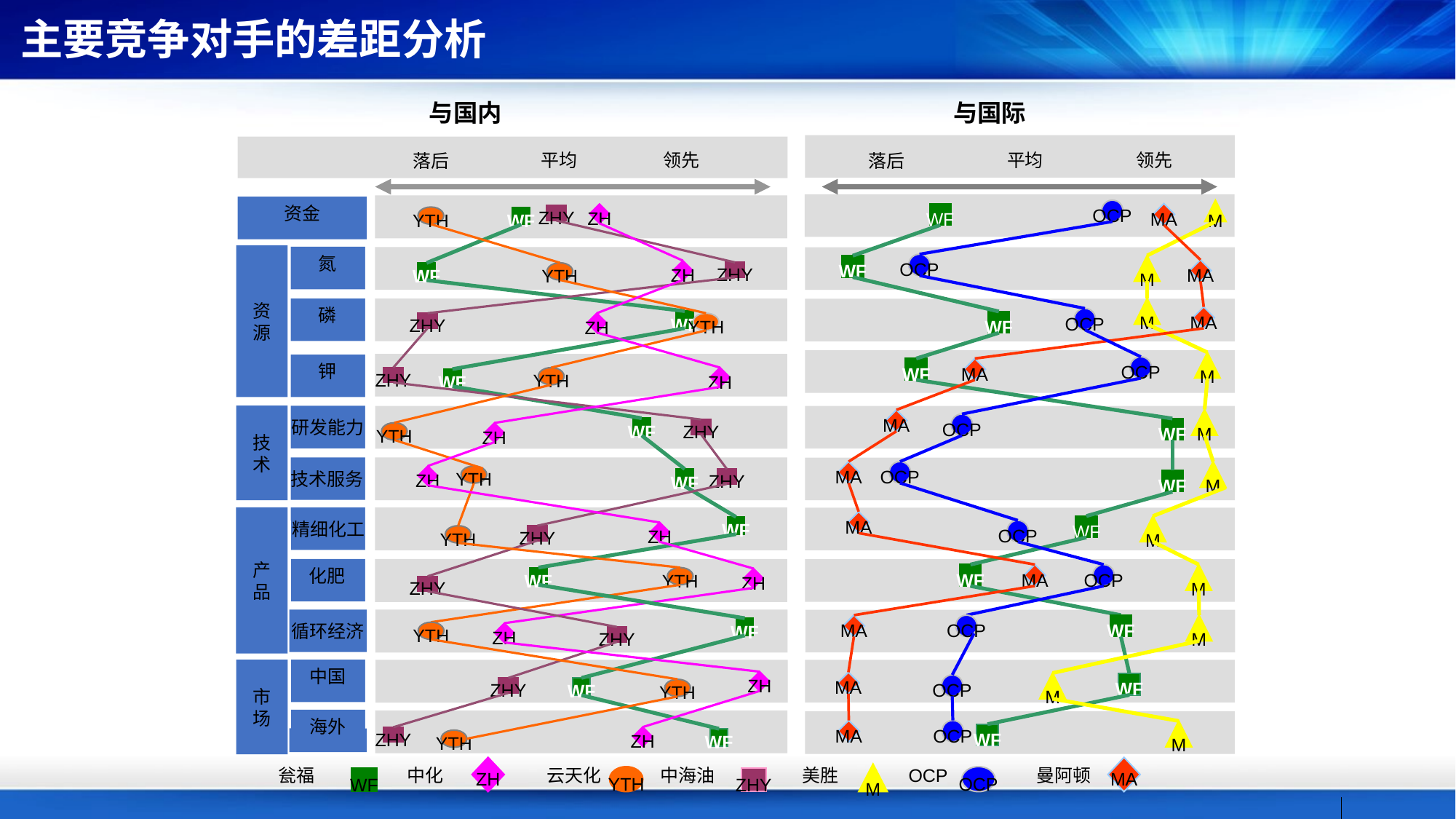

主要竞争对手的差距分析
与国内
与国际

平均
领先
平均
领先
落后
落后

资金
OCP
M
WF
MA
ZH
ZHY
YTH
WF

资源
氮

OCP
M
WF
MA
ZH
ZHY
YTH
WF
M
磷

MA
OCP
WF
WF
ZHY
YTH
ZH

M

钾
OCP
WF
MA
ZHY
YTH
ZH
WF
技术
研发能力

M
MA
OCP
WF
WF
ZHY
YTH
ZH
技术服务

MA
OCP
M
YTH
ZH
WF
ZHY
WF
产品
精细化工

MA
M
WF
WF
OCP
ZH
YTH
ZHY
化肥

M
WF
MA
OCP
WF
YTH
ZH
ZHY
循环经济

MA
OCP
WF
M
WF
YTH
ZH
ZHY
市场
中国

ZH
MA
M
WF
OCP
ZHY
WF
YTH
海外

MA
OCP
M
WF
ZH
ZHY
WF
YTH
ZH
MA
瓮福
中化
云天化
中海油
美胜
OCP
曼阿顿
M
YTH
OCP
WF
ZHY